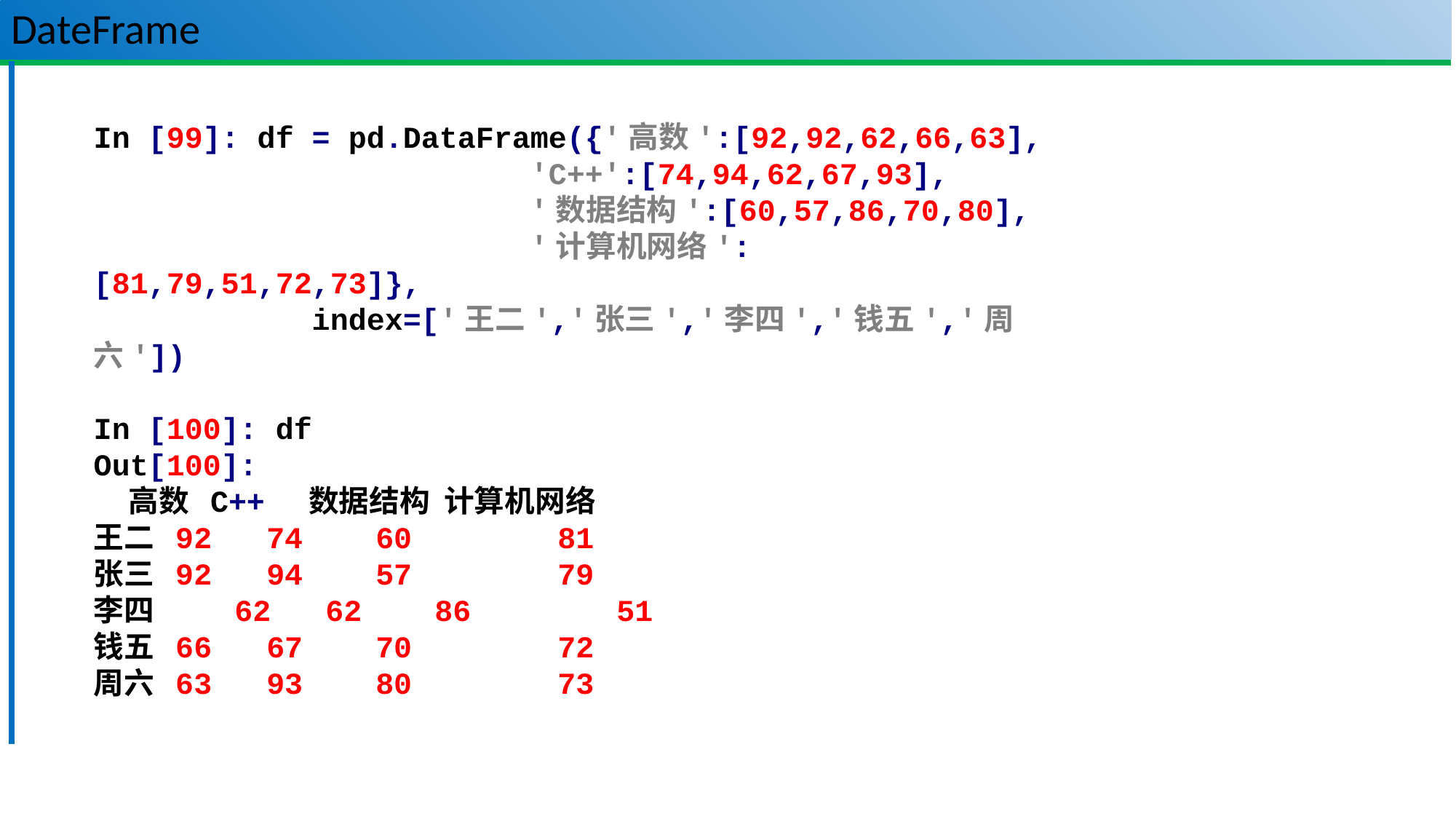

# DateFrame
In [99]: df = pd.DataFrame({'高数':[92,92,62,66,63],
                        'C++':[74,94,62,67,93],
                        '数据结构':[60,57,86,70,80],
                        '计算机网络':[81,79,51,72,73]},
            index=['王二','张三','李四','钱五','周六'])

In [100]: df
Out[100]:
    高数  C++  数据结构  计算机网络
王二  92   74    60        81
张三  92   94    57        79
李四    62   62    86        51
钱五  66   67    70        72
周六  63   93    80        73